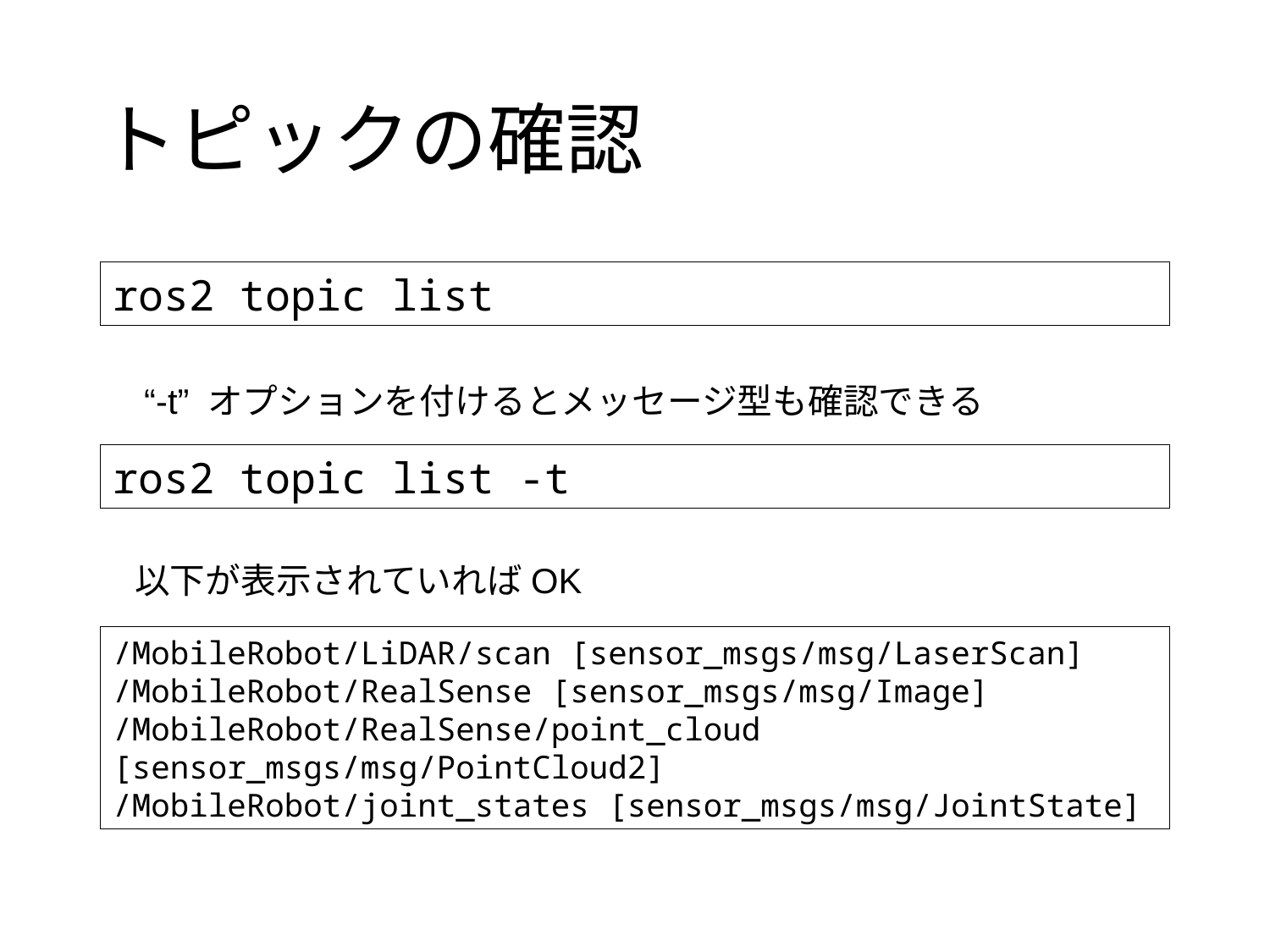

# トピックの確認
ros2 topic list
“-t” オプションを付けるとメッセージ型も確認できる
ros2 topic list -t
以下が表示されていればOK
/MobileRobot/LiDAR/scan [sensor_msgs/msg/LaserScan] /MobileRobot/RealSense [sensor_msgs/msg/Image]
/MobileRobot/RealSense/point_cloud [sensor_msgs/msg/PointCloud2]
/MobileRobot/joint_states [sensor_msgs/msg/JointState]